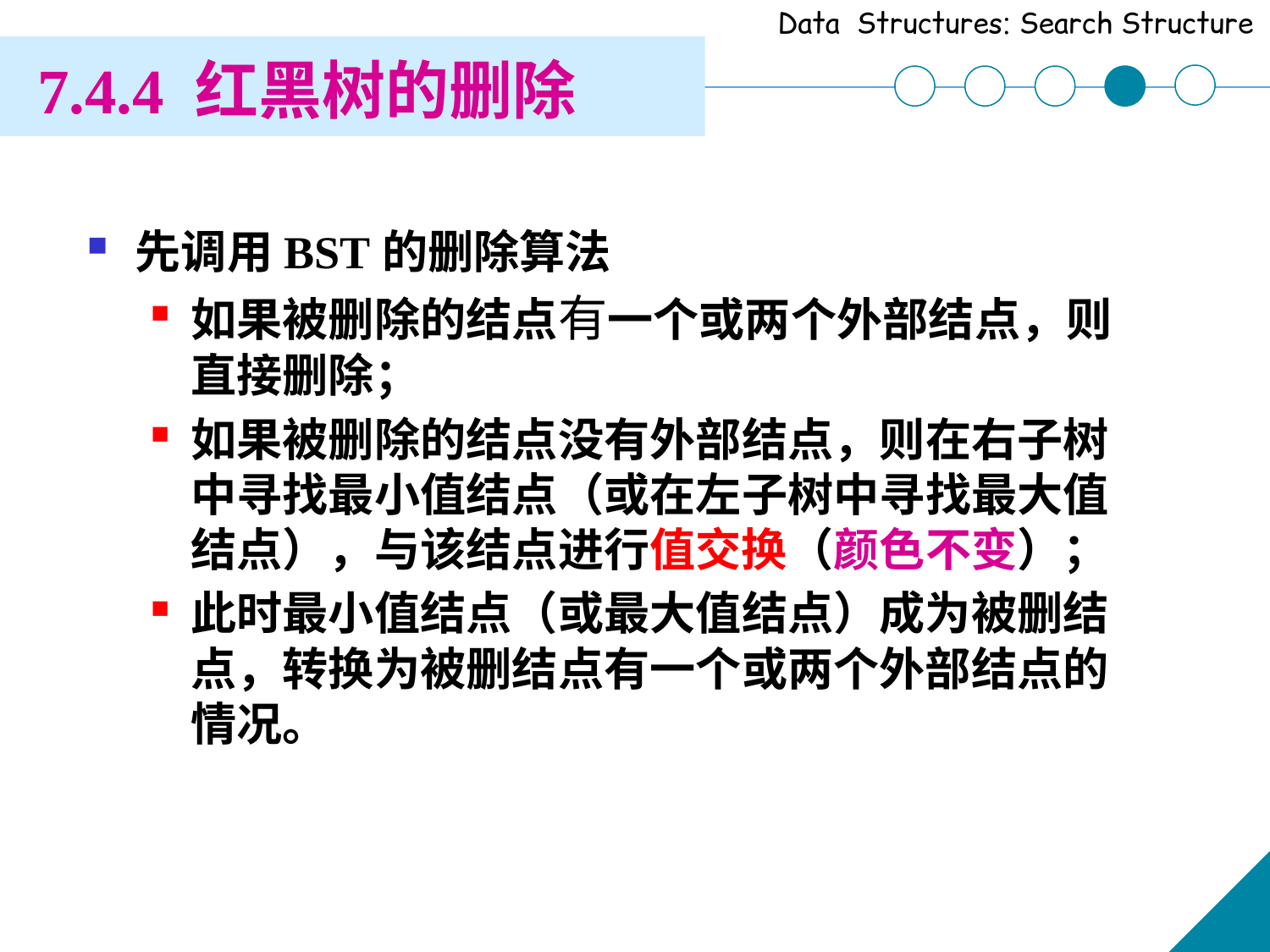

7.4.4 红黑树的删除

先调用BST的删除算法
如果被删除的结点有一个或两个外部结点，则直接删除；
如果被删除的结点没有外部结点，则在右子树中寻找最小值结点（或在左子树中寻找最大值结点），与该结点进行值交换（颜色不变）；
此时最小值结点（或最大值结点）成为被删结点，转换为被删结点有一个或两个外部结点的情况。